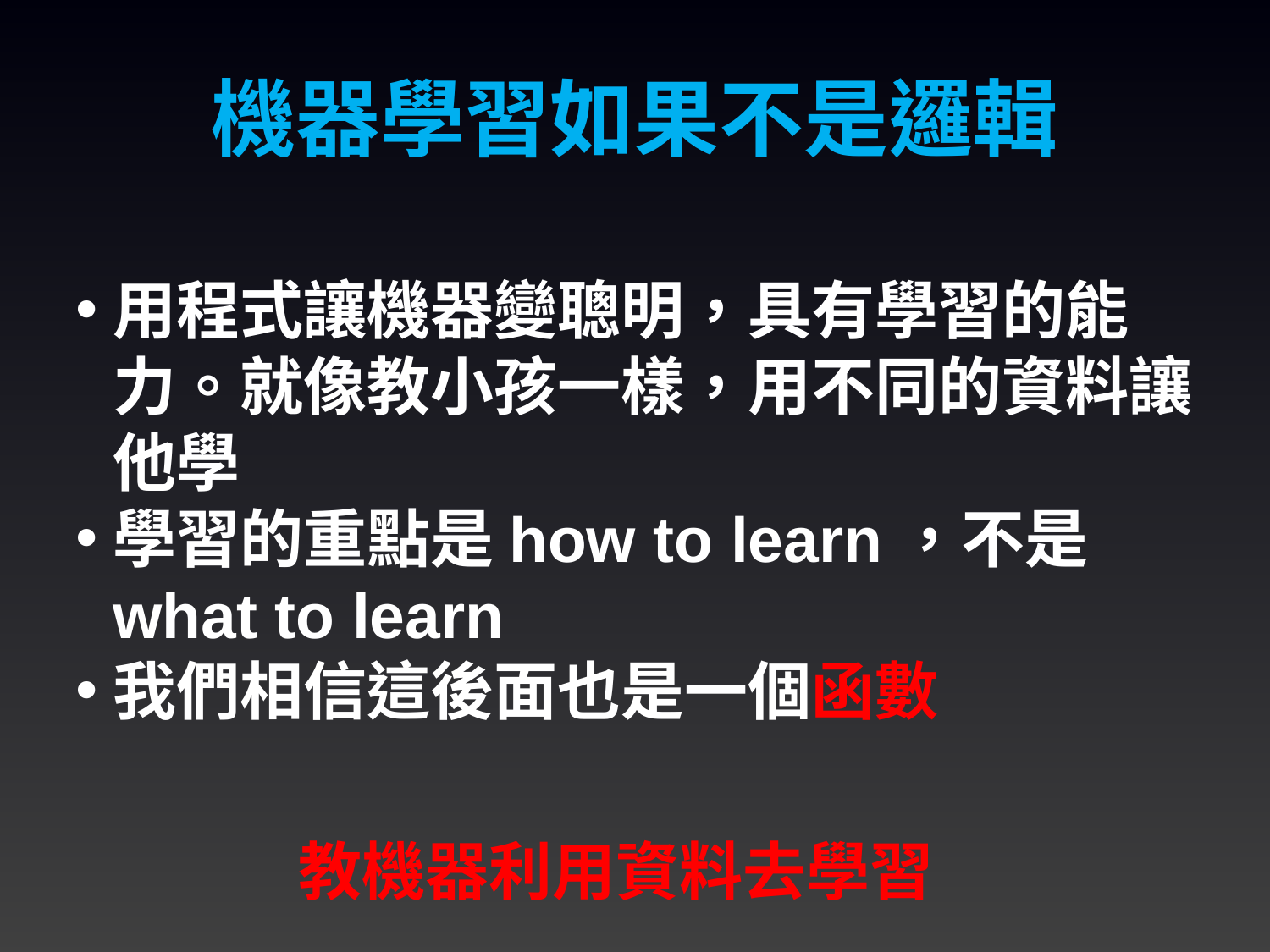

機器學習如果不是邏輯
用程式讓機器變聰明，具有學習的能力。就像教小孩一樣，用不同的資料讓他學
學習的重點是how to learn，不是what to learn
我們相信這後面也是一個函數

教機器利用資料去學習